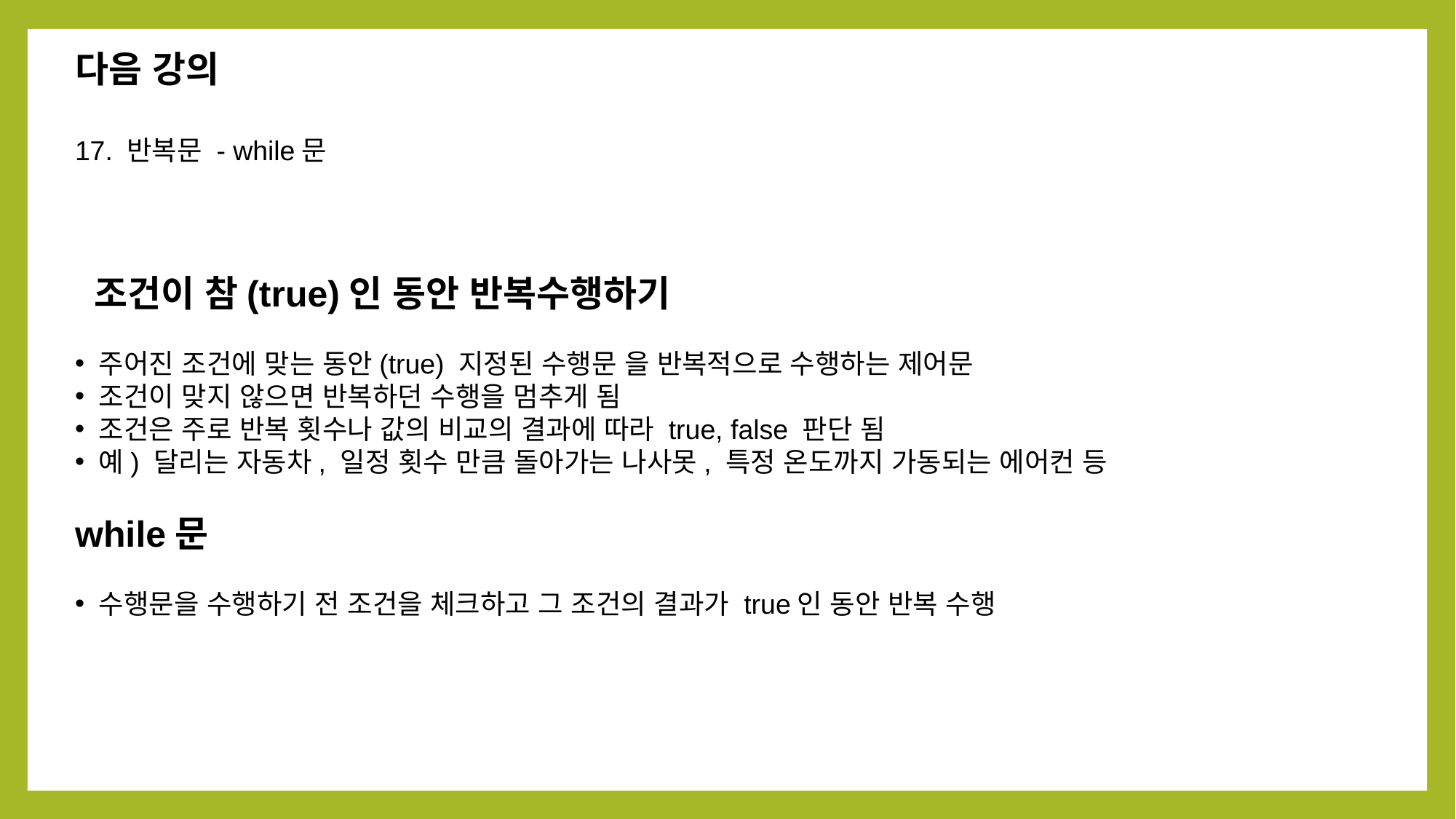

다음 강의

17. 반복문 - while문
 조건이 참(true)인 동안 반복수행하기

 주어진 조건에 맞는 동안(true) 지정된 수행문 을 반복적으로 수행하는 제어문
 조건이 맞지 않으면 반복하던 수행을 멈추게 됨
 조건은 주로 반복 횟수나 값의 비교의 결과에 따라 true, false 판단 됨
 예) 달리는 자동차, 일정 횟수 만큼 돌아가는 나사못, 특정 온도까지 가동되는 에어컨 등

while문

 수행문을 수행하기 전 조건을 체크하고 그 조건의 결과가 true인 동안 반복 수행